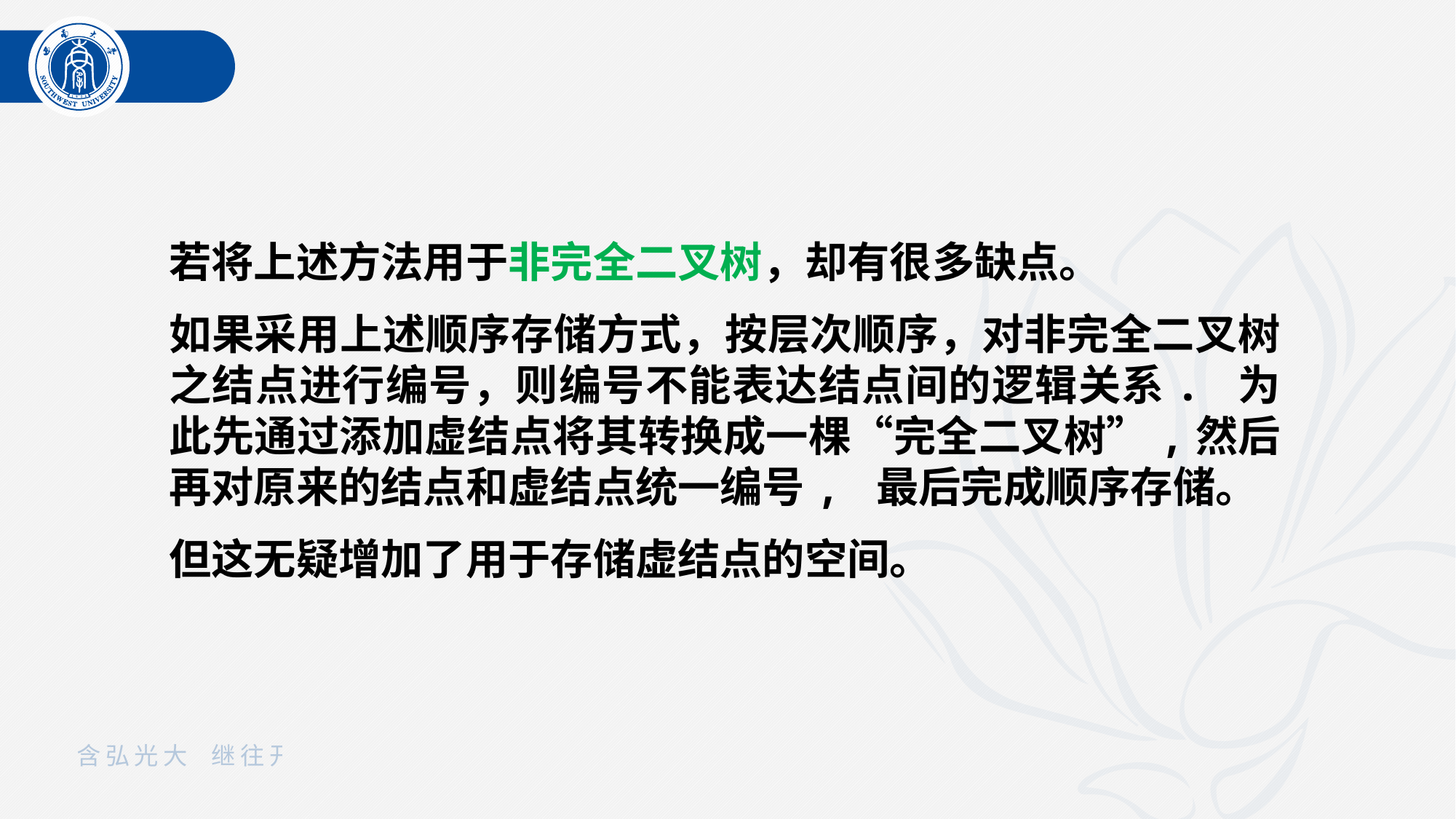

若将上述方法用于非完全二叉树，却有很多缺点。
如果采用上述顺序存储方式，按层次顺序，对非完全二叉树之结点进行编号，则编号不能表达结点间的逻辑关系. 为此先通过添加虚结点将其转换成一棵“完全二叉树”,然后再对原来的结点和虚结点统一编号, 最后完成顺序存储。
但这无疑增加了用于存储虚结点的空间。